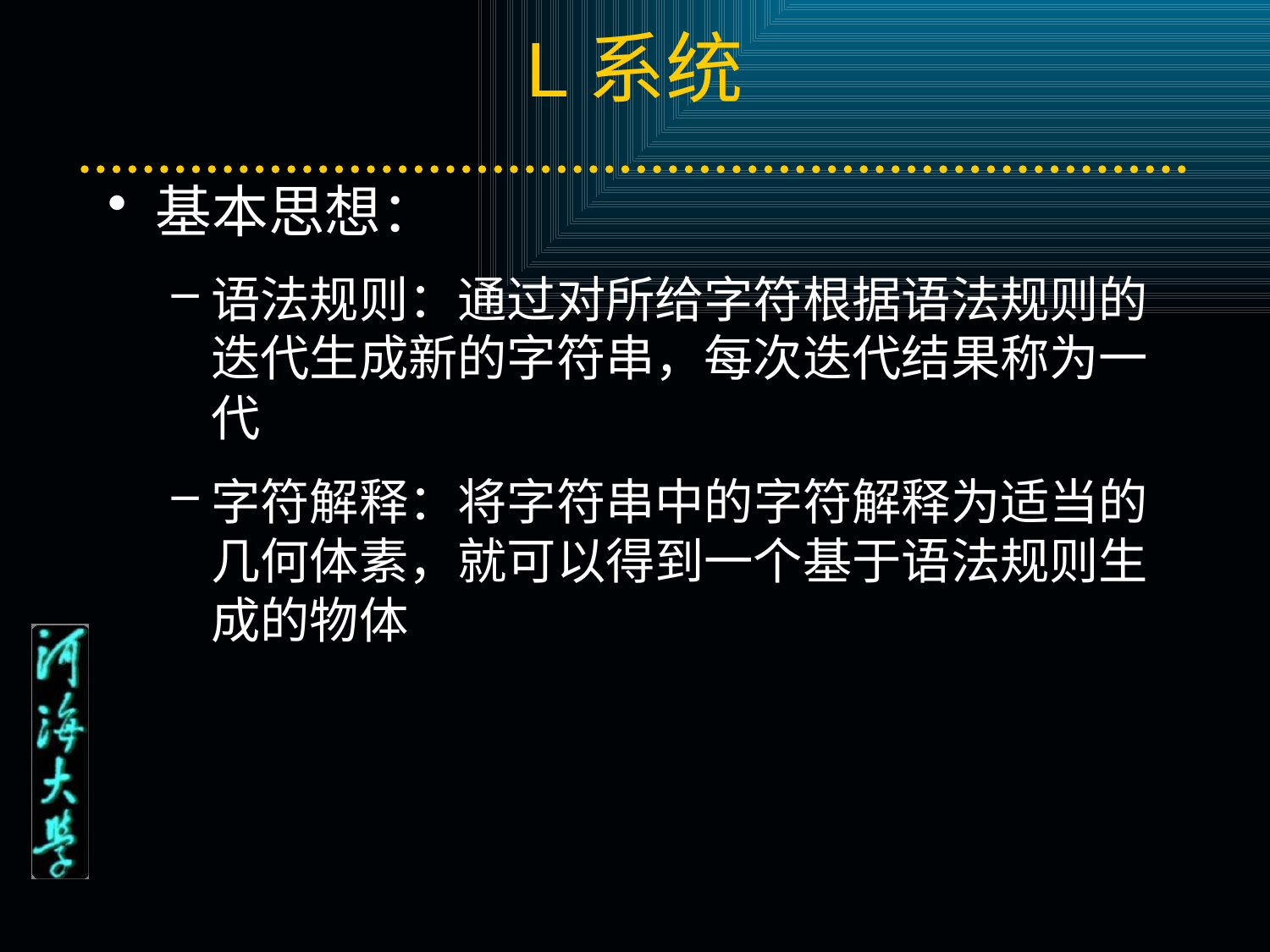

# L系统
基本思想：
语法规则：通过对所给字符根据语法规则的迭代生成新的字符串，每次迭代结果称为一代
字符解释：将字符串中的字符解释为适当的几何体素，就可以得到一个基于语法规则生成的物体
82